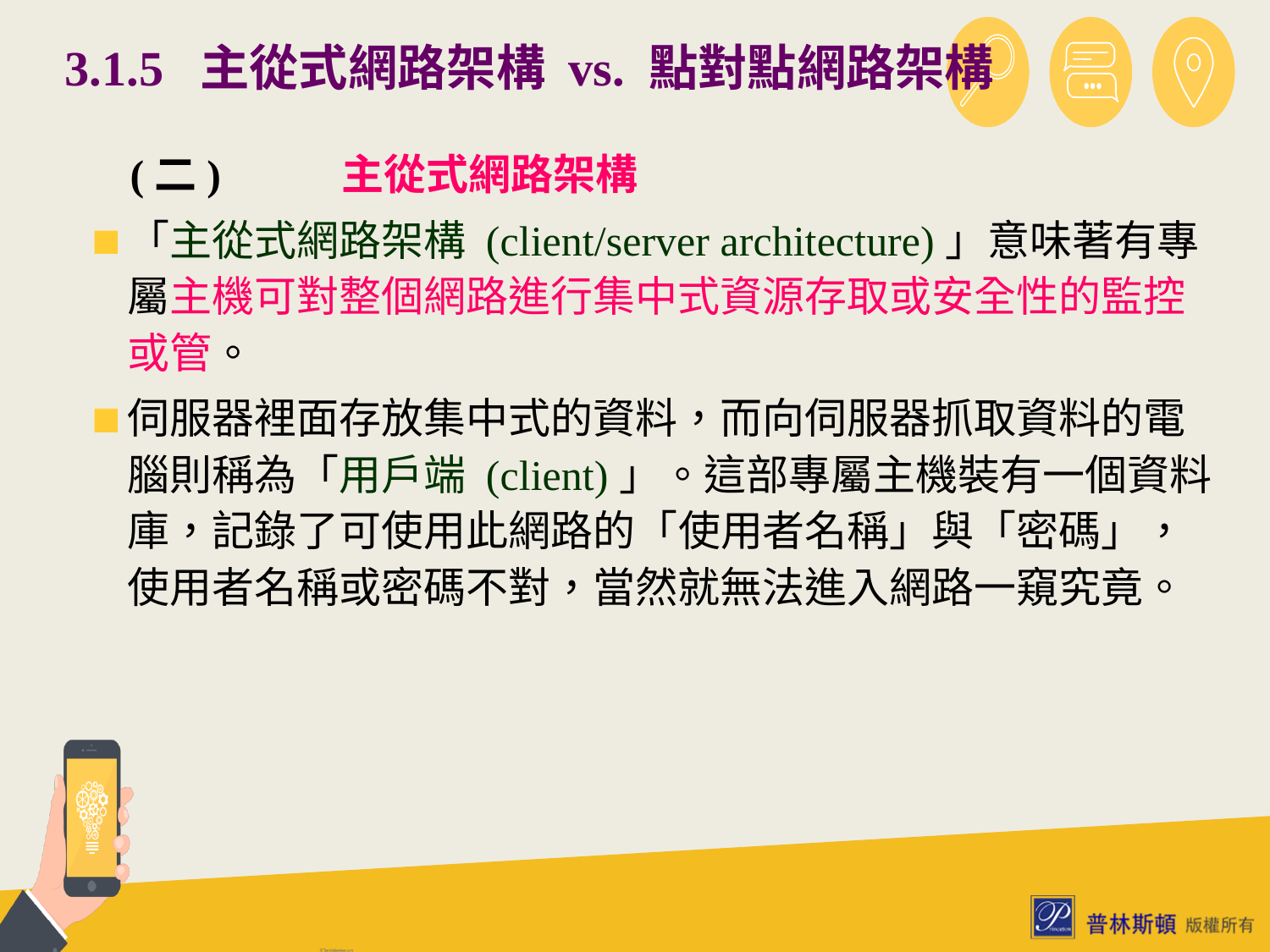

# 3.1.5  主從式網路架構 vs. 點對點網路架構
    (二)	主從式網路架構
「主從式網路架構 (client/server architecture)」意味著有專屬主機可對整個網路進行集中式資源存取或安全性的監控或管。
伺服器裡面存放集中式的資料，而向伺服器抓取資料的電腦則稱為「用戶端 (client)」。這部專屬主機裝有一個資料庫，記錄了可使用此網路的「使用者名稱」與「密碼」，使用者名稱或密碼不對，當然就無法進入網路一窺究竟。